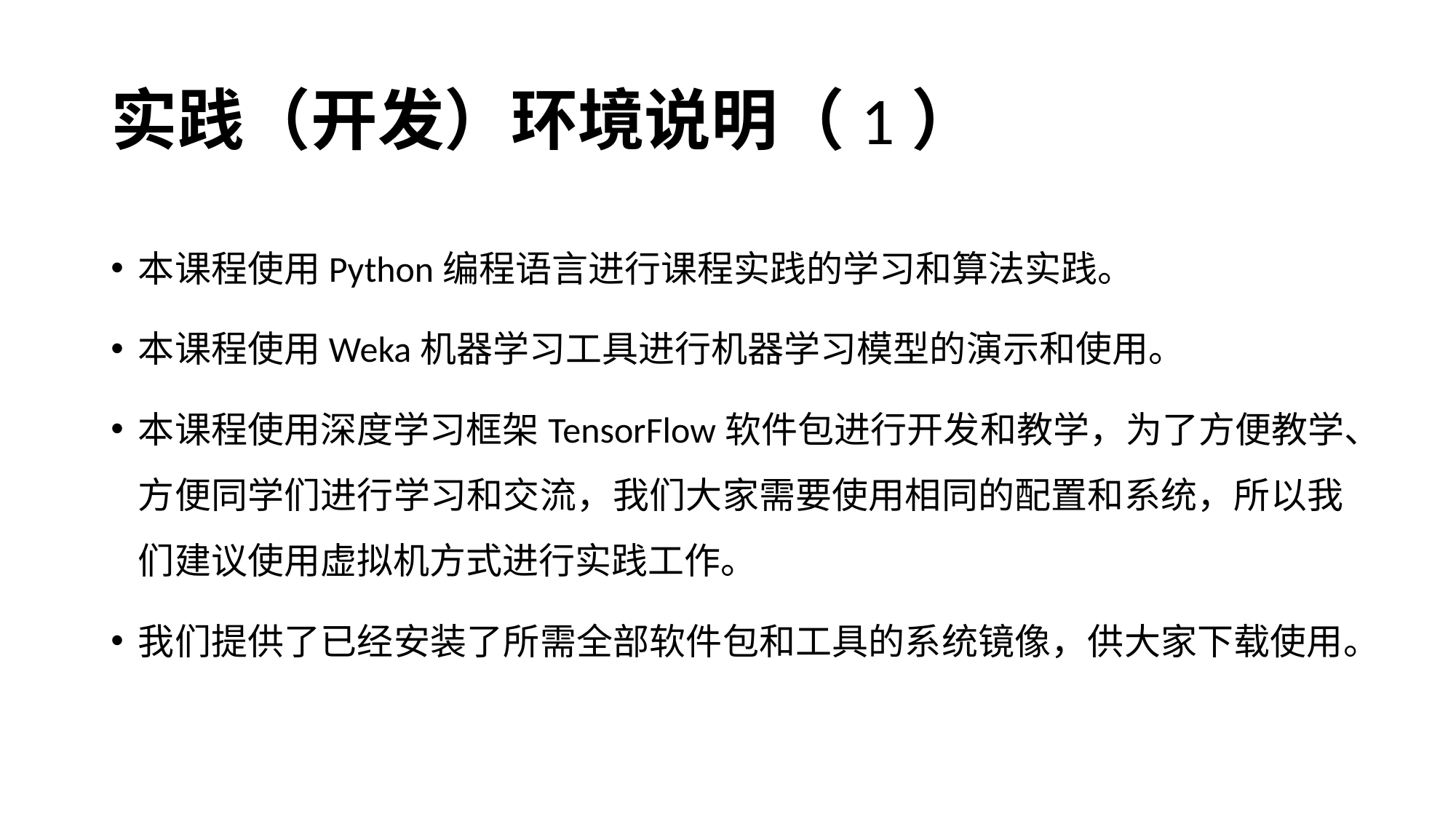

# 实践（开发）环境说明（1）
本课程使用Python编程语言进行课程实践的学习和算法实践。
本课程使用Weka机器学习工具进行机器学习模型的演示和使用。
本课程使用深度学习框架TensorFlow软件包进行开发和教学，为了方便教学、方便同学们进行学习和交流，我们大家需要使用相同的配置和系统，所以我们建议使用虚拟机方式进行实践工作。
我们提供了已经安装了所需全部软件包和工具的系统镜像，供大家下载使用。